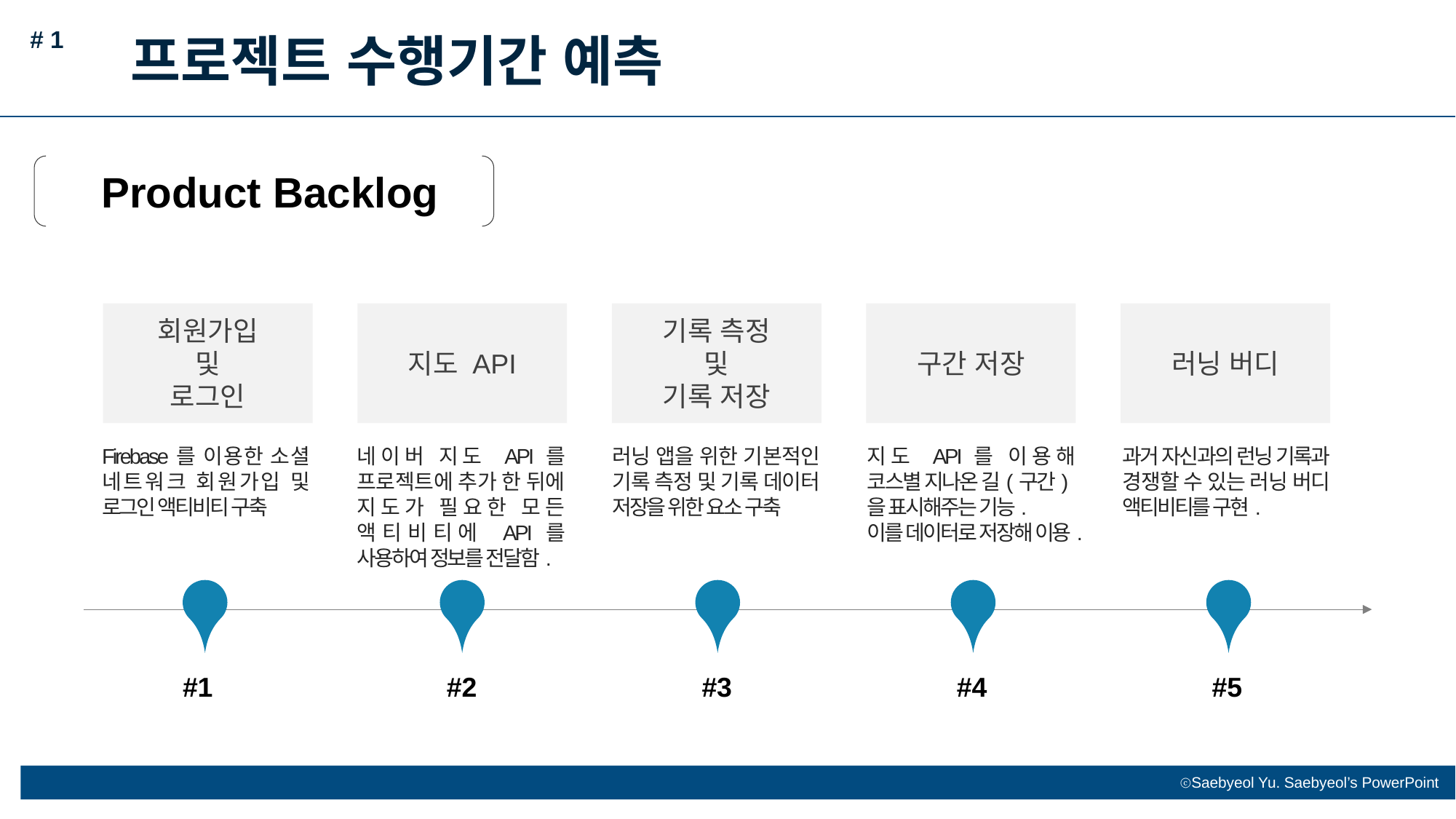

# 1
프로젝트 수행기간 예측

Product Backlog
회원가입
및
로그인
지도 API
기록 측정
및
기록 저장
구간 저장
러닝 버디
과거 자신과의 런닝 기록과 경쟁할 수 있는 러닝 버디 액티비티를 구현.
지도 API를 이용해 코스별 지나온 길(구간)을 표시해주는 기능.
이를 데이터로 저장해 이용.
러닝 앱을 위한 기본적인 기록 측정 및 기록 데이터 저장을 위한 요소 구축
네이버 지도 API를 프로젝트에 추가 한 뒤에 지도가 필요한 모든 액티비티에 API를 사용하여 정보를 전달함.
Firebase를 이용한 소셜 네트워크 회원가입 및 로그인 액티비티 구축

#2

#3

#4

#5

#1